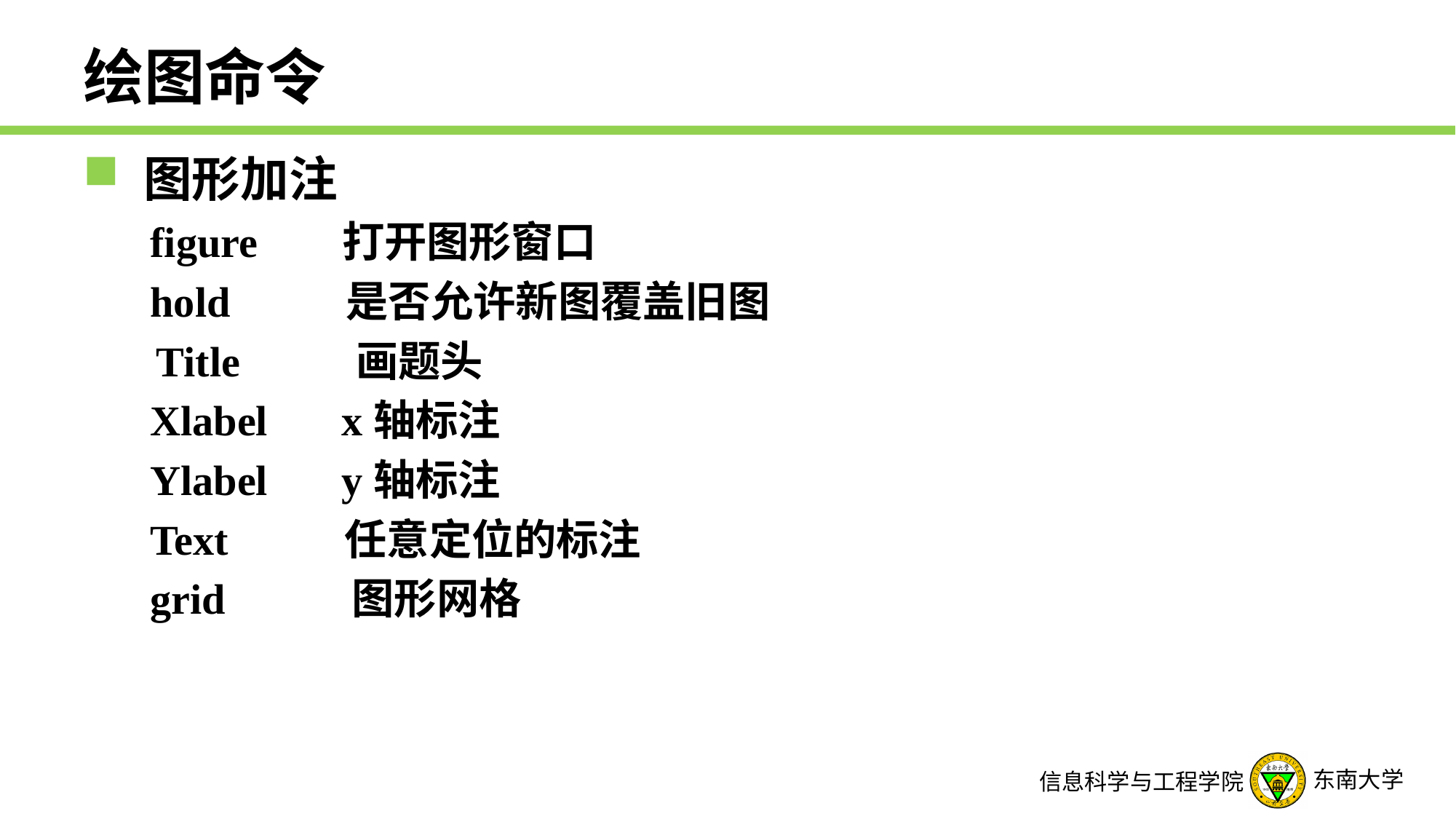

# 绘图命令
 图形加注
	figure       打开图形窗口
	hold          是否允许新图覆盖旧图
   Title          画题头
	Xlabel       x轴标注
	Ylabel       y轴标注
	Text          任意定位的标注
	grid           图形网格